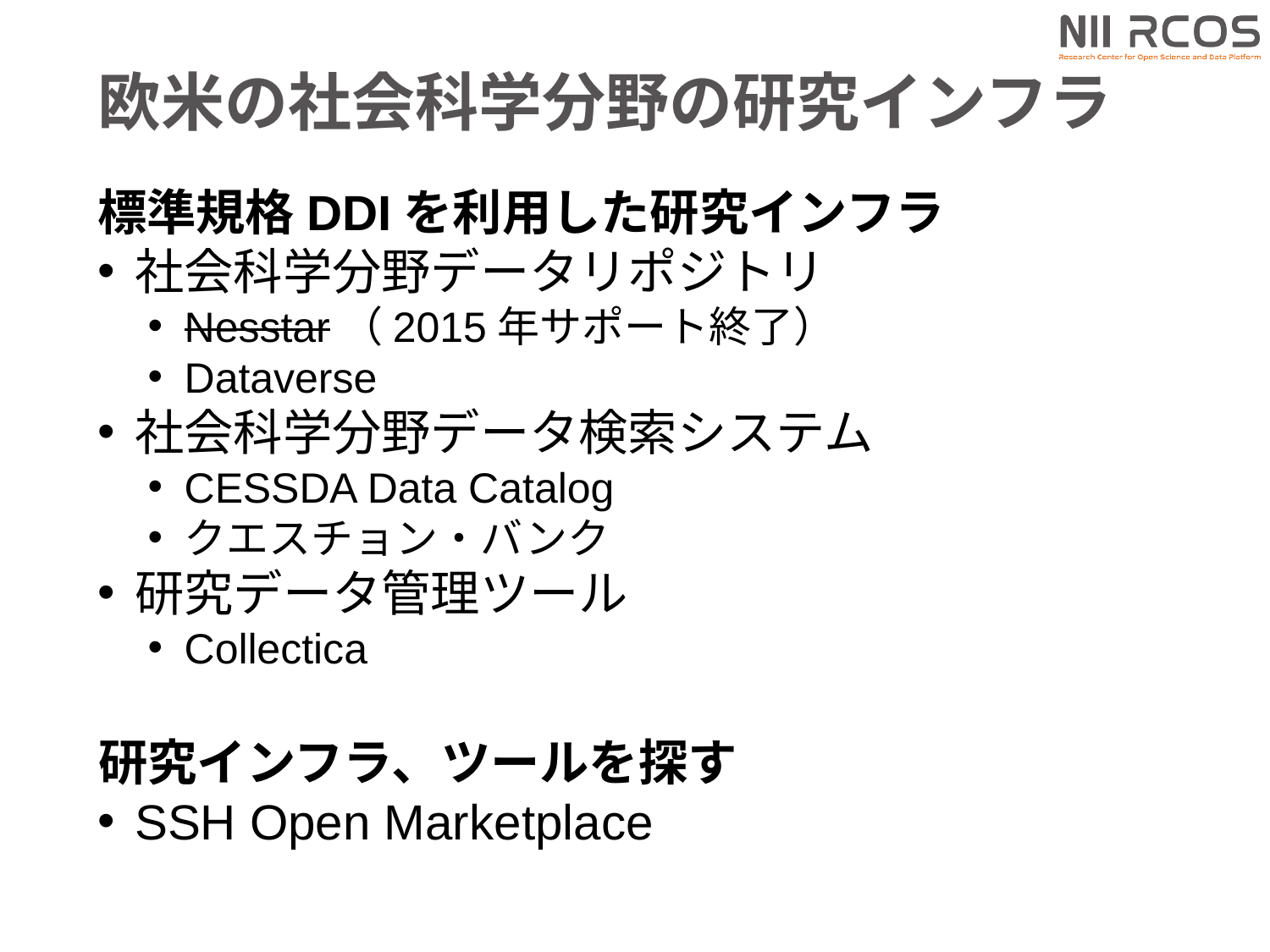

# 欧米の社会科学分野の研究インフラ
標準規格DDIを利用した研究インフラ
社会科学分野データリポジトリ
Nesstar（2015年サポート終了）
Dataverse
社会科学分野データ検索システム
CESSDA Data Catalog
クエスチョン・バンク
研究データ管理ツール
Collectica

研究インフラ、ツールを探す
SSH Open Marketplace